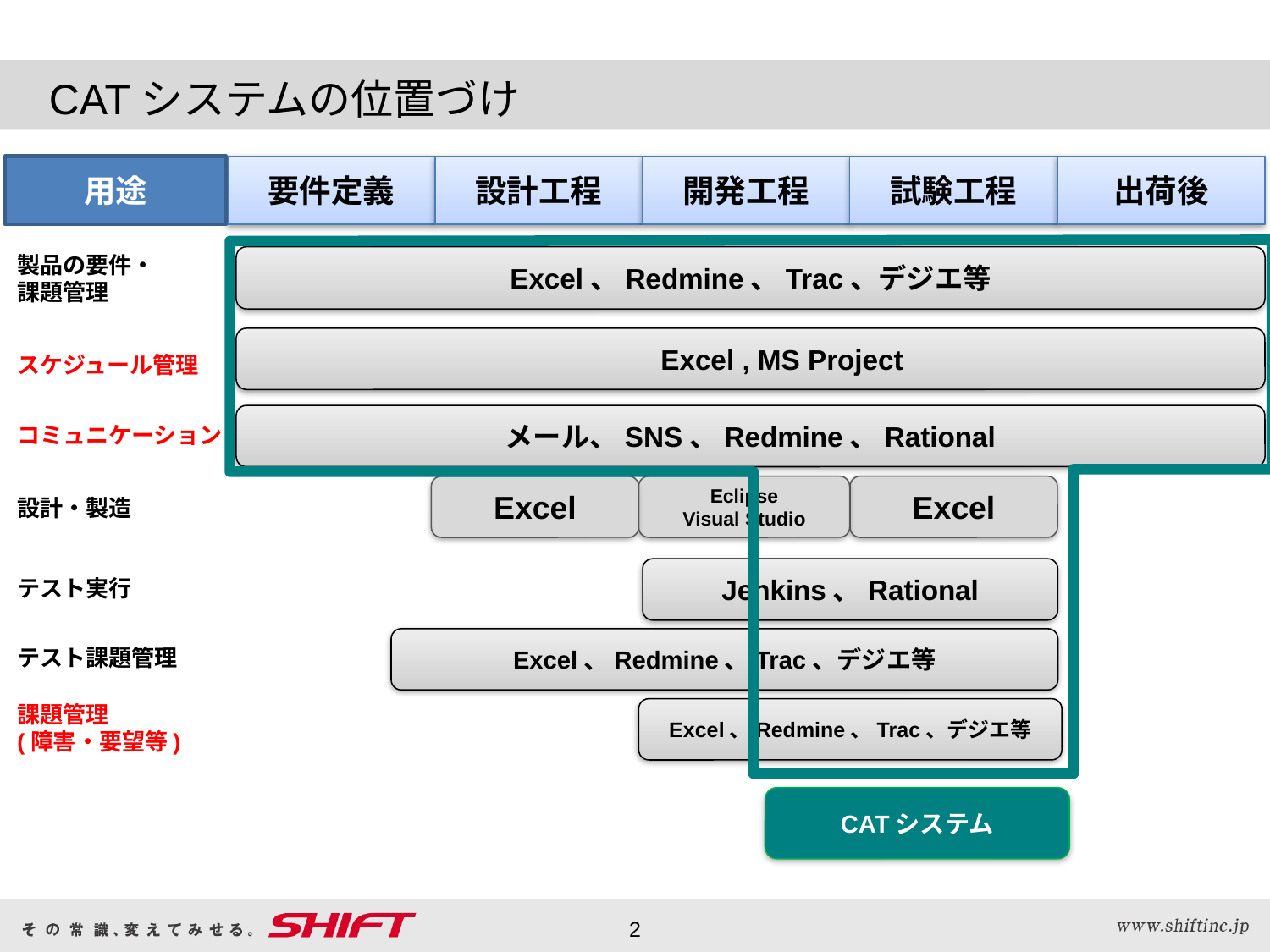

CATシステムの位置づけ
設計工程
用途
要件定義
開発工程
試験工程
出荷後

製品の要件・
課題管理
Excel、Redmine、Trac、デジエ等
　　Excel , MS Project
スケジュール管理
メール、SNS、Redmine、Rational
コミュニケーション
Excel
Eclipse
Visual Studio
Excel
設計・製造
Jenkins、Rational
テスト実行
Excel、Redmine、Trac、デジエ等
テスト課題管理
課題管理
(障害・要望等)
Excel、Redmine、Trac、デジエ等
CATシステム
2